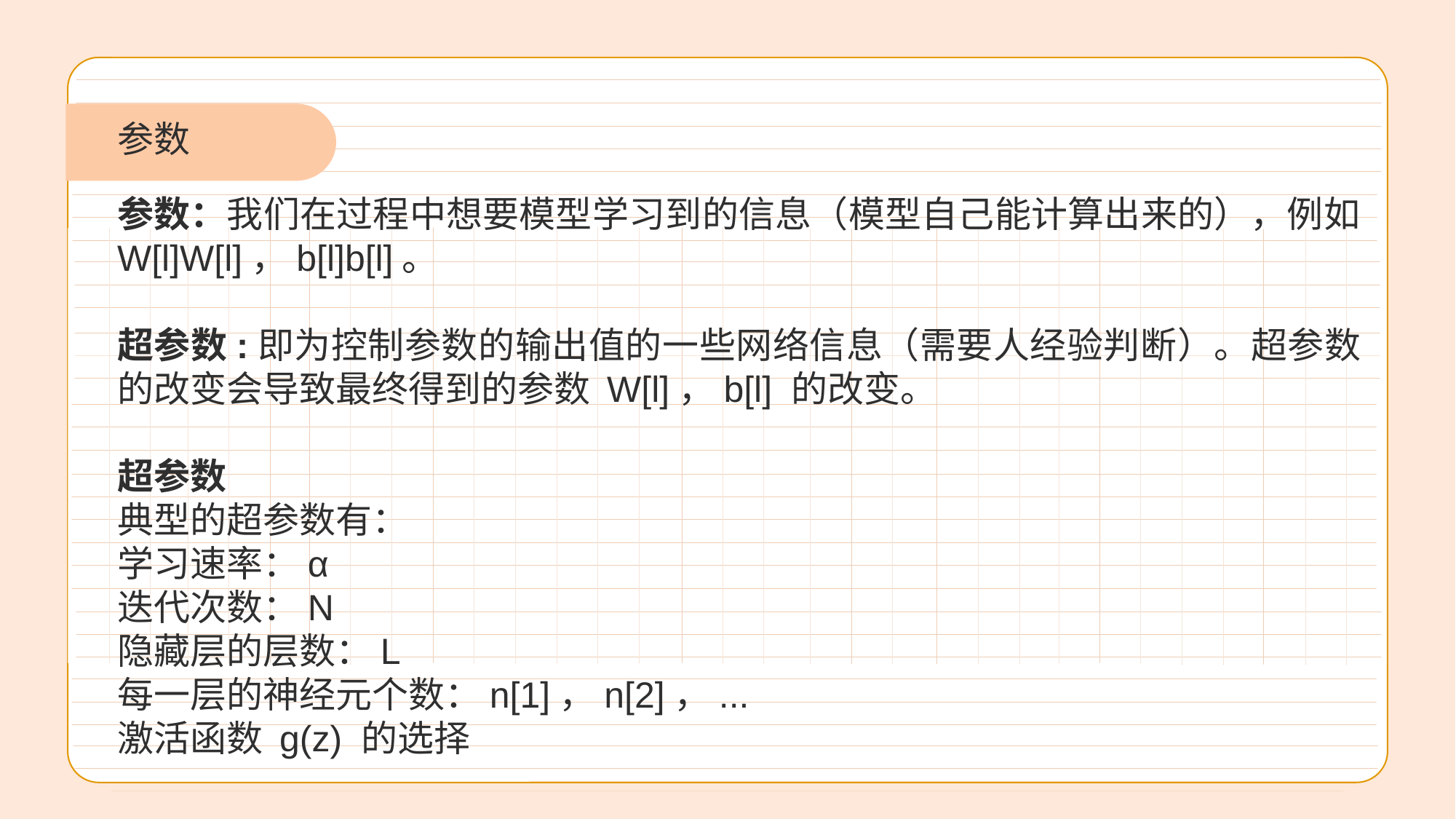

参数
参数：我们在过程中想要模型学习到的信息（模型自己能计算出来的），例如 W[l]W[l]，b[l]b[l]。

超参数:即为控制参数的输出值的一些网络信息（需要人经验判断）。超参数的改变会导致最终得到的参数 W[l]，b[l] 的改变。

超参数
典型的超参数有：
学习速率：α
迭代次数：N
隐藏层的层数：L
每一层的神经元个数：n[1]，n[2]，...
激活函数 g(z) 的选择